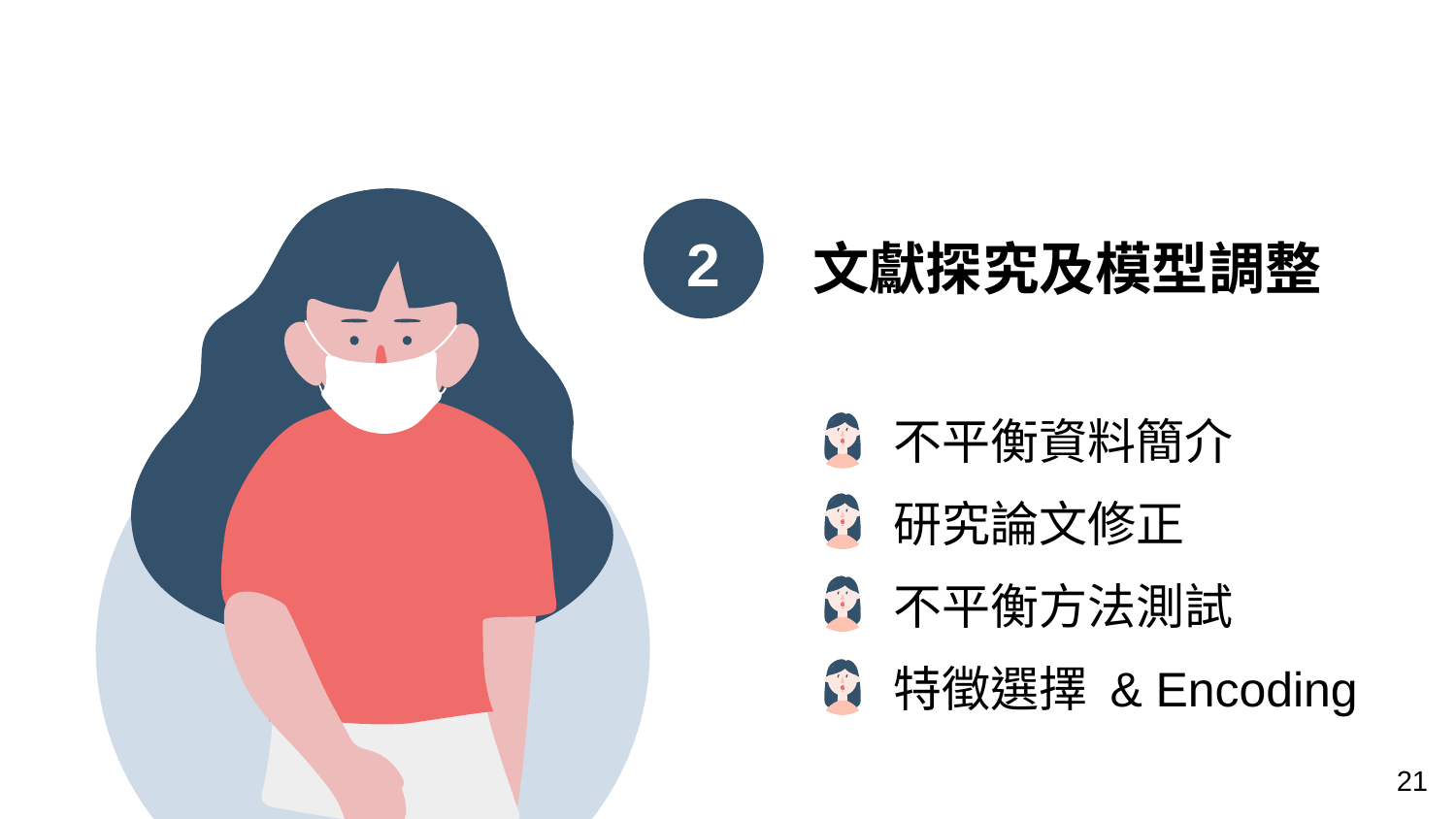

2
文獻探究及模型調整
不平衡資料簡介
研究論文修正
不平衡方法測試
特徵選擇 & Encoding

21